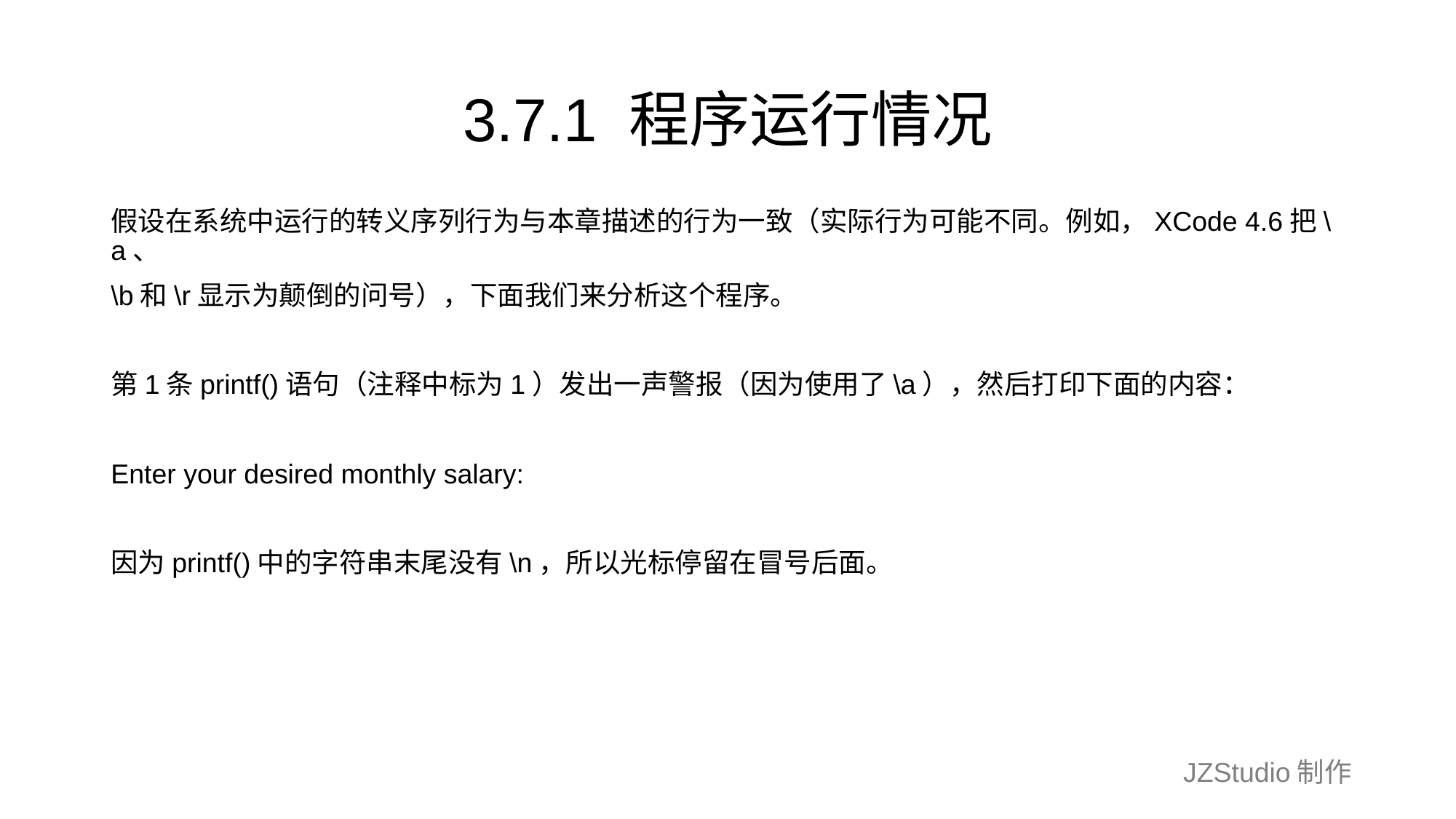

# 3.7.1 程序运行情况
假设在系统中运行的转义序列行为与本章描述的行为一致（实际行为可能不同。例如，XCode 4.6把\a、
\b和\r显示为颠倒的问号），下面我们来分析这个程序。

第1条printf()语句（注释中标为1）发出一声警报（因为使用了\a），然后打印下面的内容：

Enter your desired monthly salary:

因为printf()中的字符串末尾没有\n，所以光标停留在冒号后面。